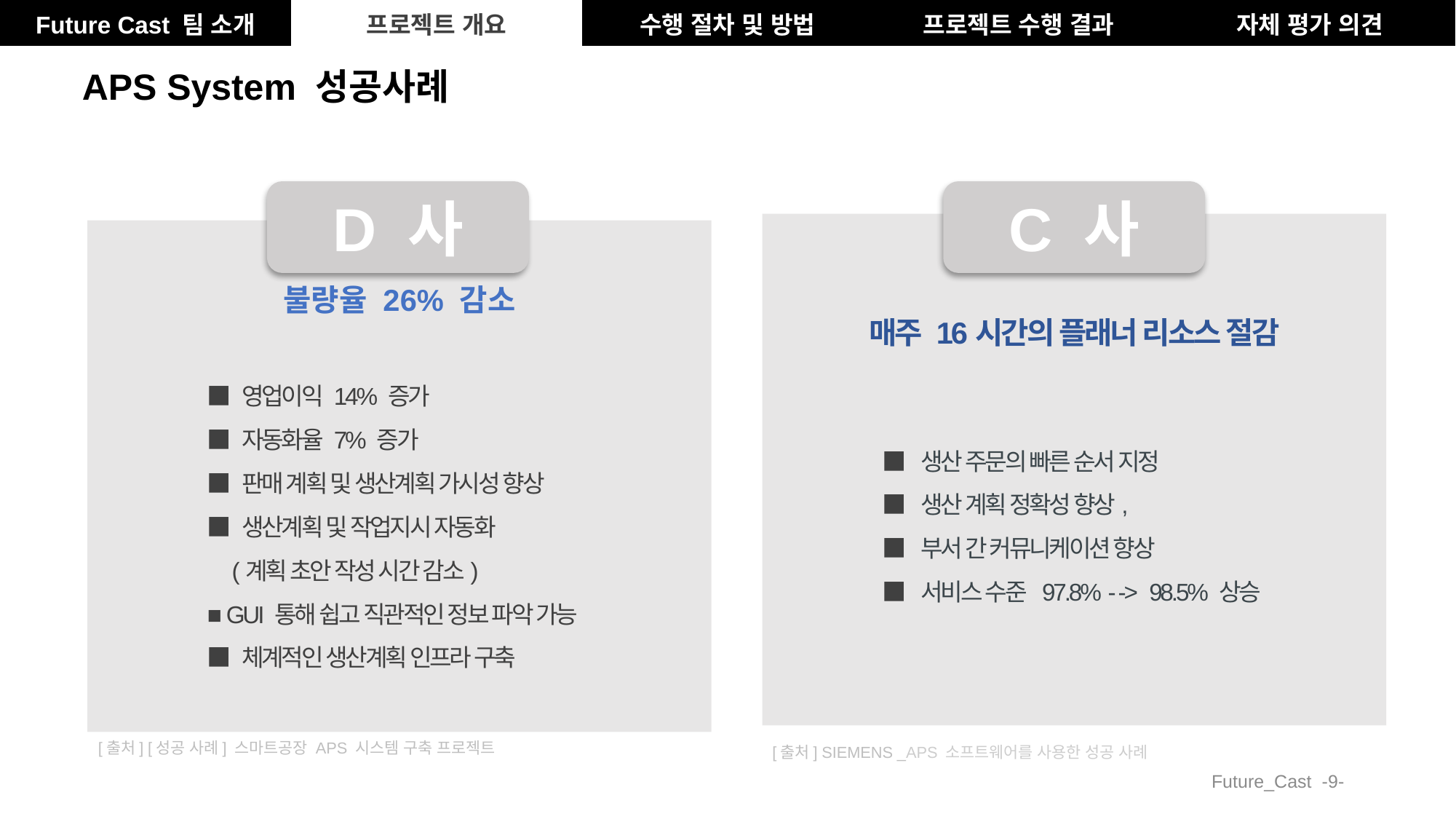

| Future Cast 팀 소개 | 프로젝트 개요 | 수행 절차 및 방법 | 프로젝트 수행 결과 | 자체 평가 의견 |
| --- | --- | --- | --- | --- |
APS System 성공사례
D 사
C 사
매주 16시간의 플래너 리소스 절감

	■  생산 주문의 빠른 순서 지정
	■  생산 계획 정확성 향상,
	■  부서 간 커뮤니케이션 향상
	■  서비스 수준  97.8%  - ->   98.5% 상승

불량율 26% 감소

■ 영업이익 14% 증가
■ 자동화율 7% 증가
■ 판매 계획 및 생산계획 가시성 향상
■ 생산계획 및 작업지시 자동화
     (계획 초안 작성 시간 감소)
■ GUI 통해 쉽고 직관적인 정보 파악 가능
■ 체계적인 생산계획 인프라 구축
[출처] [성공 사례] 스마트공장 APS 시스템 구축 프로젝트
[출처] SIEMENS _APS 소프트웨어를 사용한 성공 사례
Future_Cast  -9-